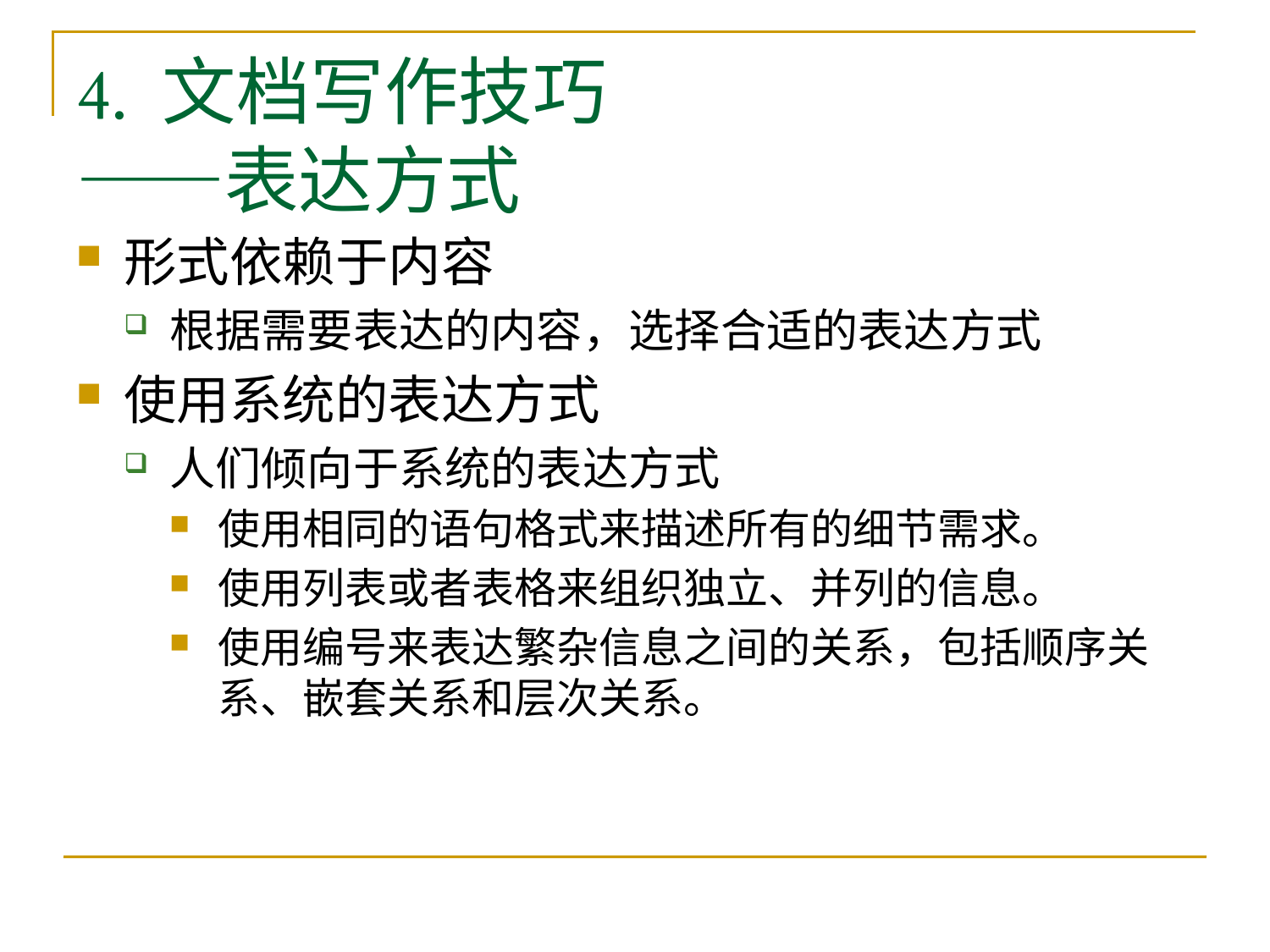

# 4. 文档写作技巧 ——表达方式
形式依赖于内容
根据需要表达的内容，选择合适的表达方式
使用系统的表达方式
人们倾向于系统的表达方式
使用相同的语句格式来描述所有的细节需求。
使用列表或者表格来组织独立、并列的信息。
使用编号来表达繁杂信息之间的关系，包括顺序关系、嵌套关系和层次关系。